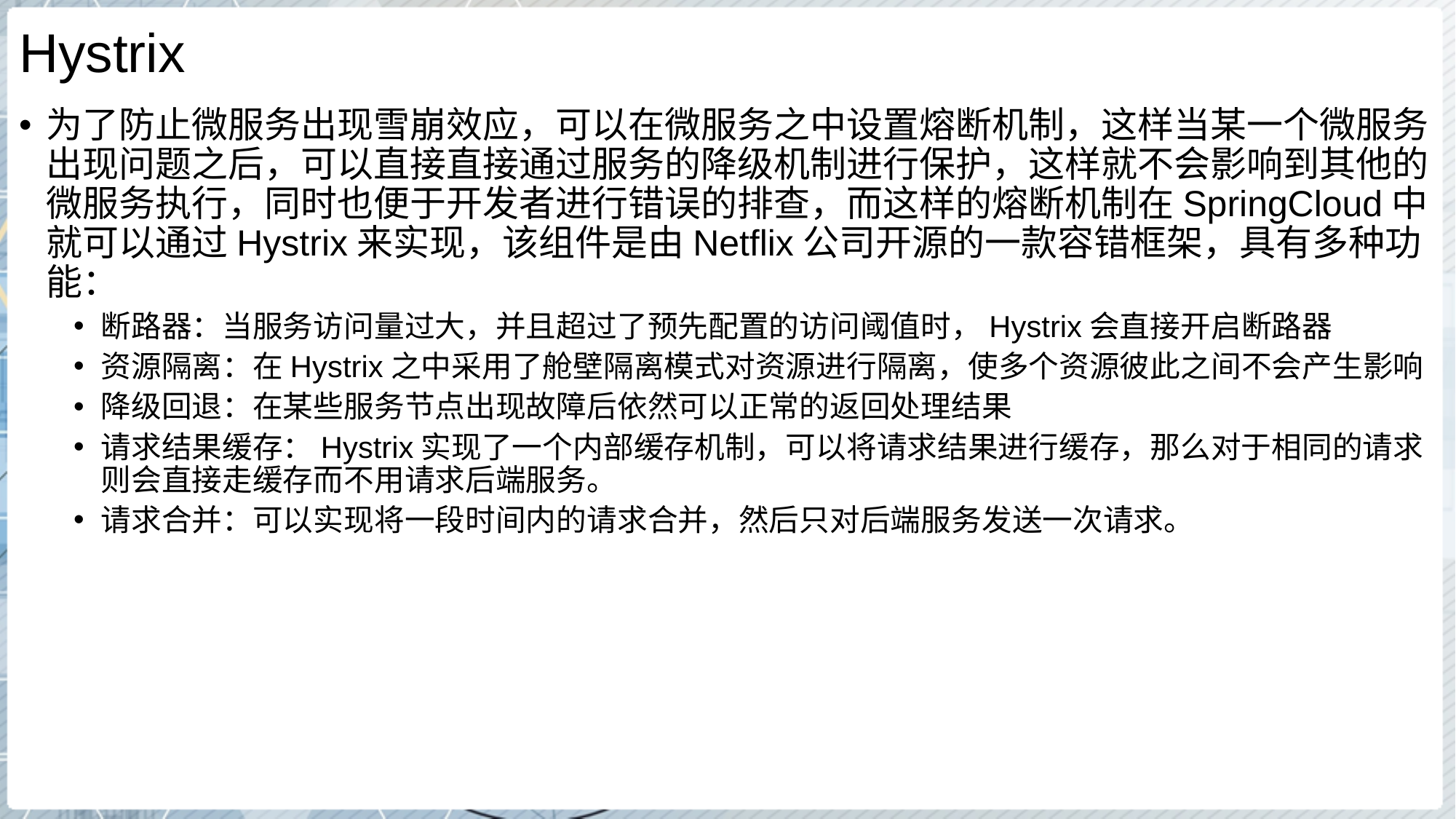

# Hystrix
为了防止微服务出现雪崩效应，可以在微服务之中设置熔断机制，这样当某一个微服务出现问题之后，可以直接直接通过服务的降级机制进行保护，这样就不会影响到其他的微服务执行，同时也便于开发者进行错误的排查，而这样的熔断机制在SpringCloud中就可以通过Hystrix来实现，该组件是由Netflix公司开源的一款容错框架，具有多种功能：
断路器：当服务访问量过大，并且超过了预先配置的访问阈值时，Hystrix会直接开启断路器
资源隔离：在Hystrix之中采用了舱壁隔离模式对资源进行隔离，使多个资源彼此之间不会产生影响
降级回退：在某些服务节点出现故障后依然可以正常的返回处理结果
请求结果缓存：Hystrix实现了一个内部缓存机制，可以将请求结果进行缓存，那么对于相同的请求则会直接走缓存而不用请求后端服务。
请求合并：可以实现将一段时间内的请求合并，然后只对后端服务发送一次请求。